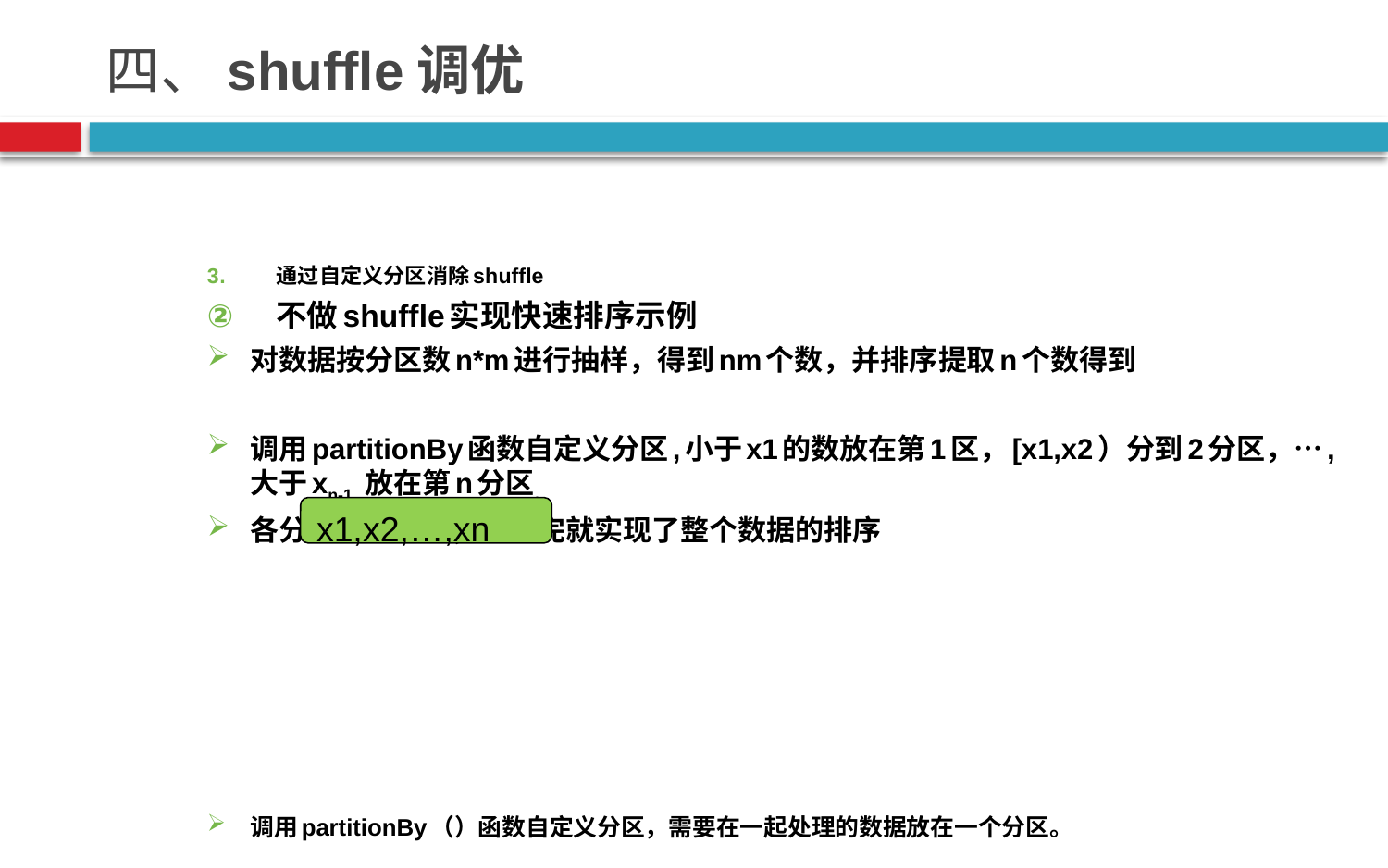

# 四、shuffle调优
通过自定义分区消除shuffle
不做shuffle实现快速排序示例
对数据按分区数n*m进行抽样，得到nm个数，并排序提取n个数得到

调用partitionBy函数自定义分区,小于x1的数放在第1区，[x1,x2）分到2分区，…,大于xn-1 放在第n分区。
各分区分别排序，排序完就实现了整个数据的排序

调用partitionBy（）函数自定义分区，需要在一起处理的数据放在一个分区。
x1,x2,…,xn